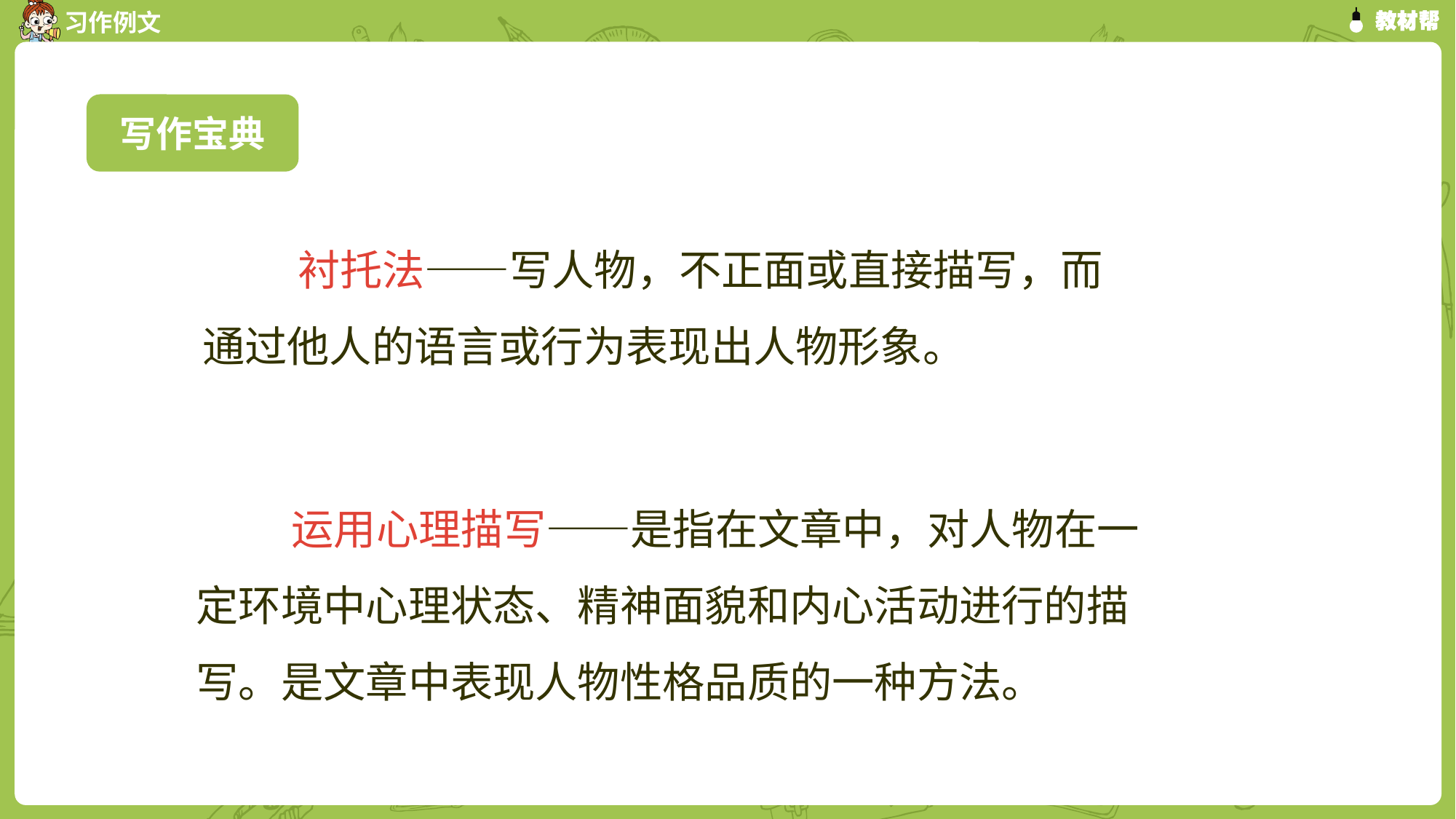

写作宝典
         衬托法——写人物，不正面或直接描写，而通过他人的语言或行为表现出人物形象。
         运用心理描写——是指在文章中，对人物在一定环境中心理状态、精神面貌和内心活动进行的描写。是文章中表现人物性格品质的一种方法。